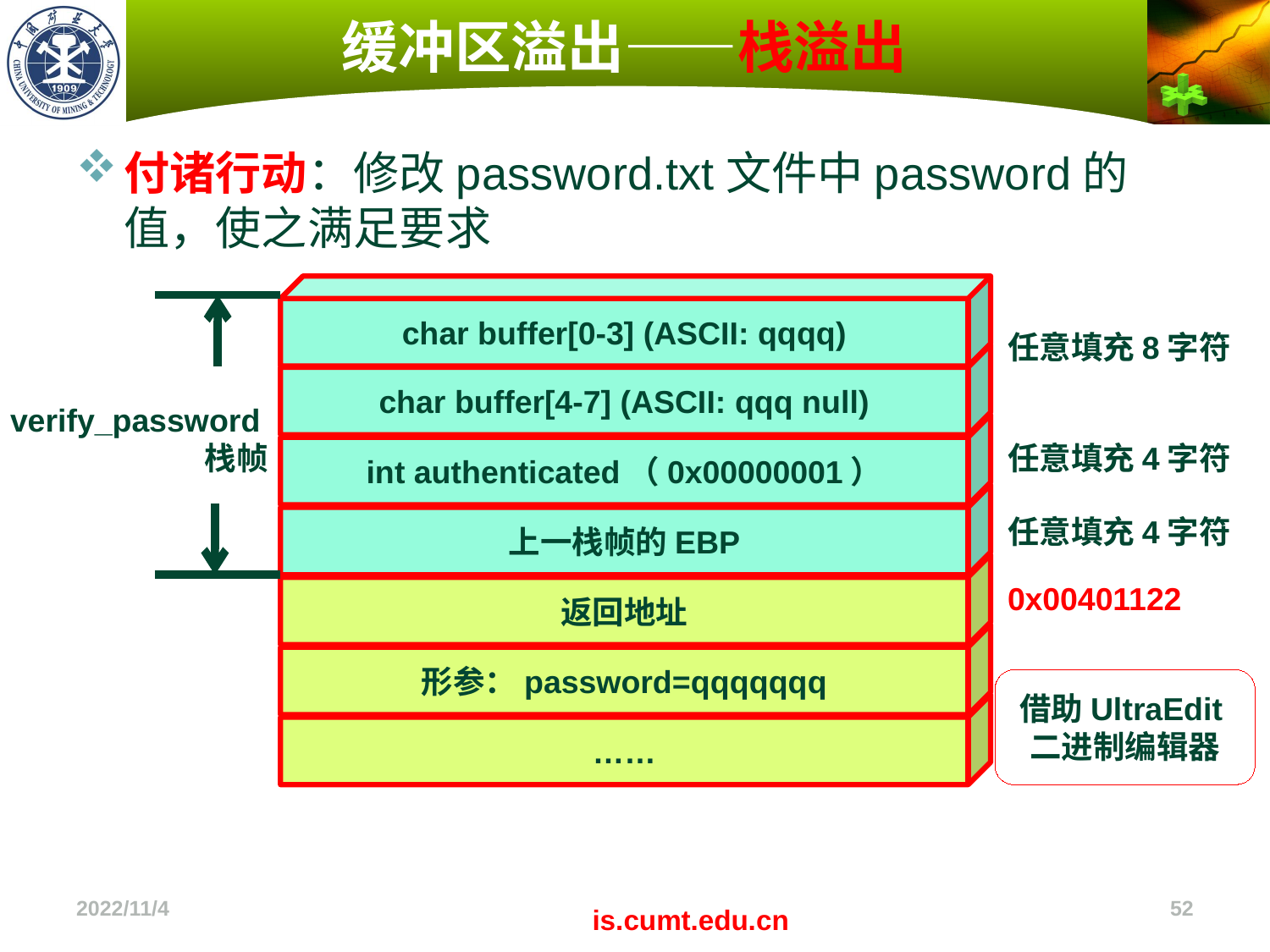

# 缓冲区溢出——栈溢出
付诸行动：修改password.txt文件中password的值，使之满足要求
char buffer[0-3] (ASCII: qqqq)
任意填充8字符
char buffer[4-7] (ASCII: qqq null)
verify_password栈帧
int authenticated（0x00000001）
任意填充4字符
上一栈帧的EBP
任意填充4字符
返回地址
0x00401122
形参：password=qqqqqqq
借助UltraEdit二进制编辑器
……
2022/11/4
52
is.cumt.edu.cn